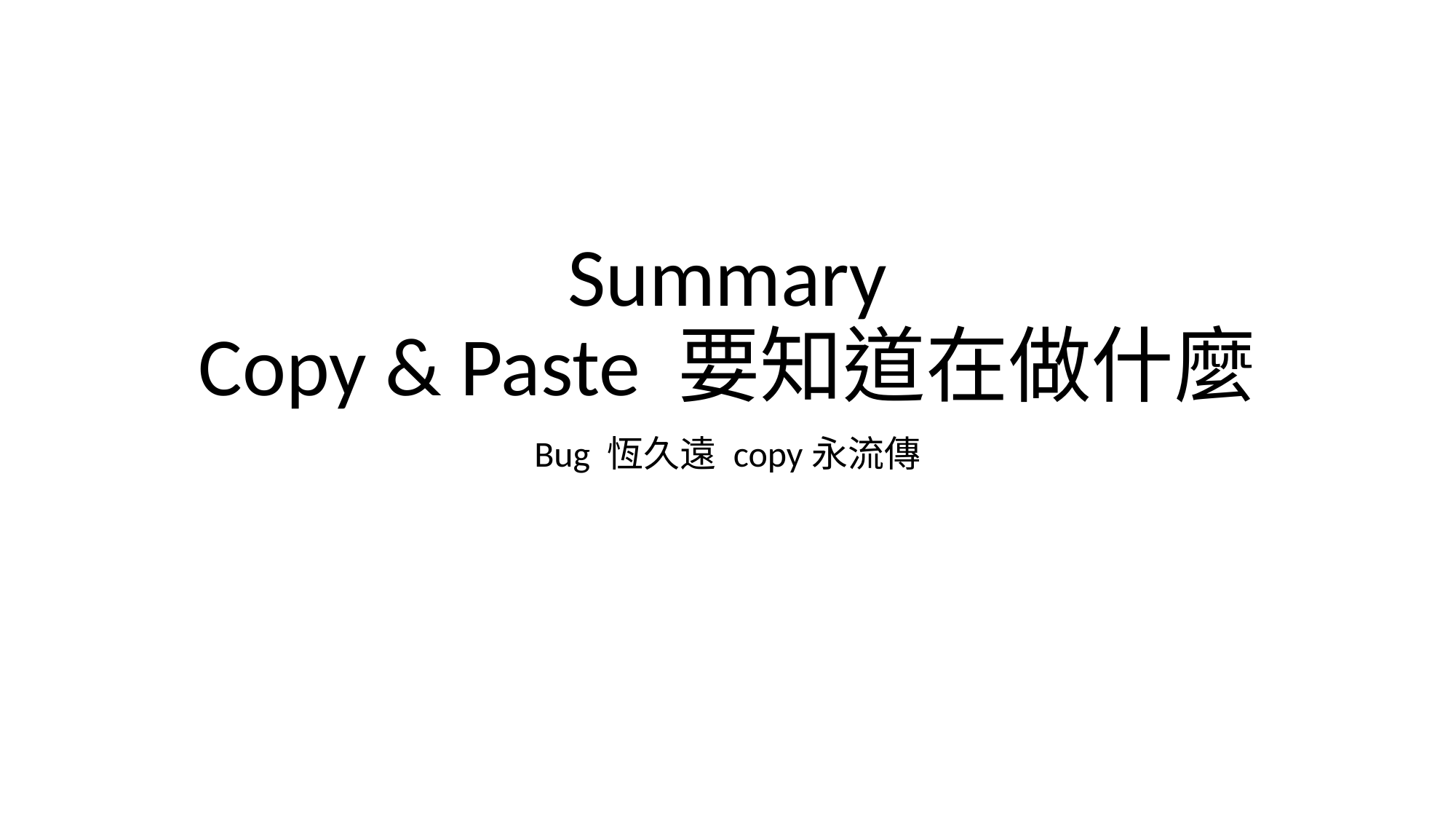

# Summary Copy & Paste 要知道在做什麼
Bug 恆久遠 copy永流傳